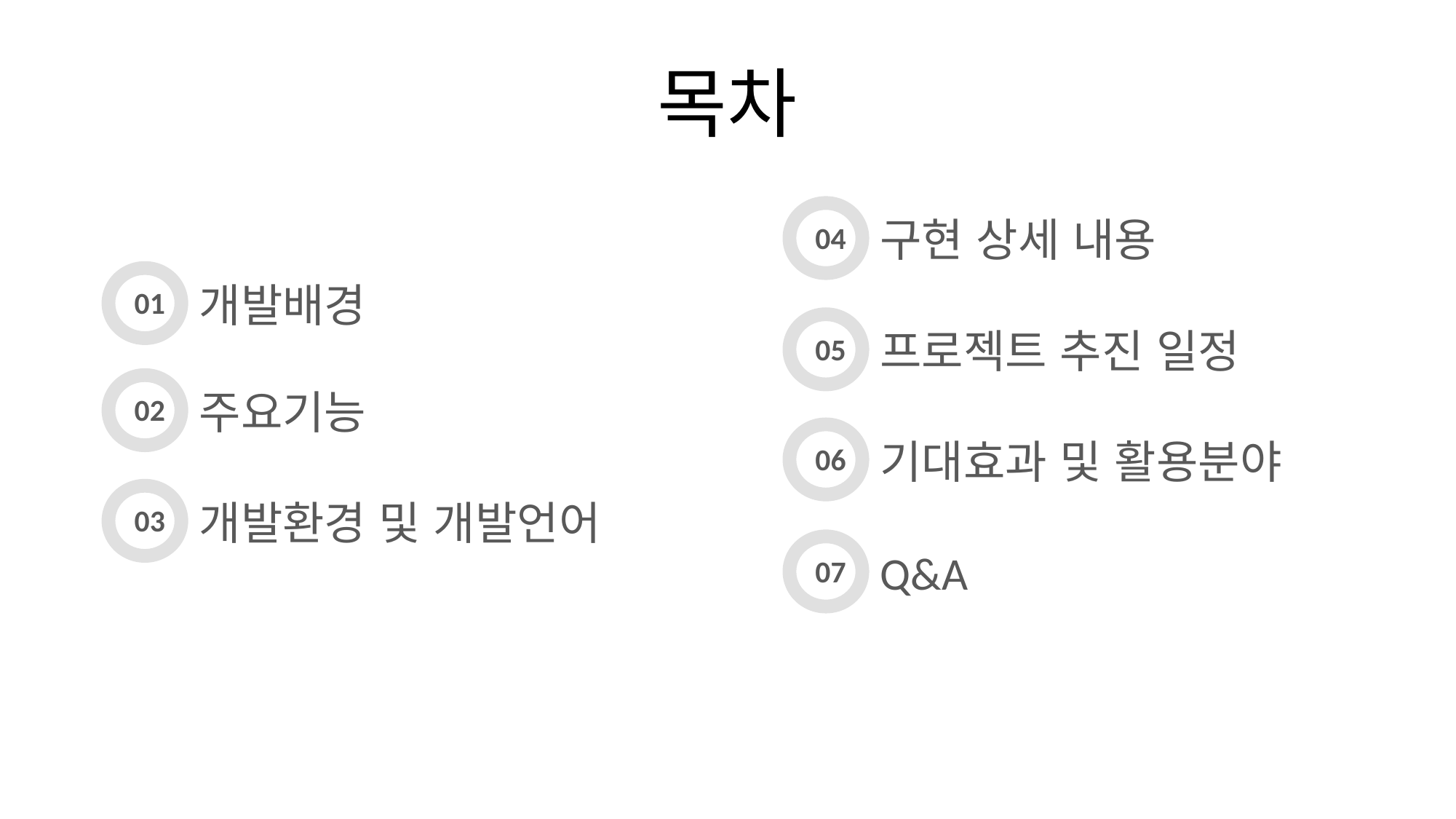

# 목차

04
구현 상세 내용

01
개발배경

05
프로젝트 추진 일정

02

주요기능

06
기대효과 및 활용분야

03
개발환경 및 개발언어

07
Q&A